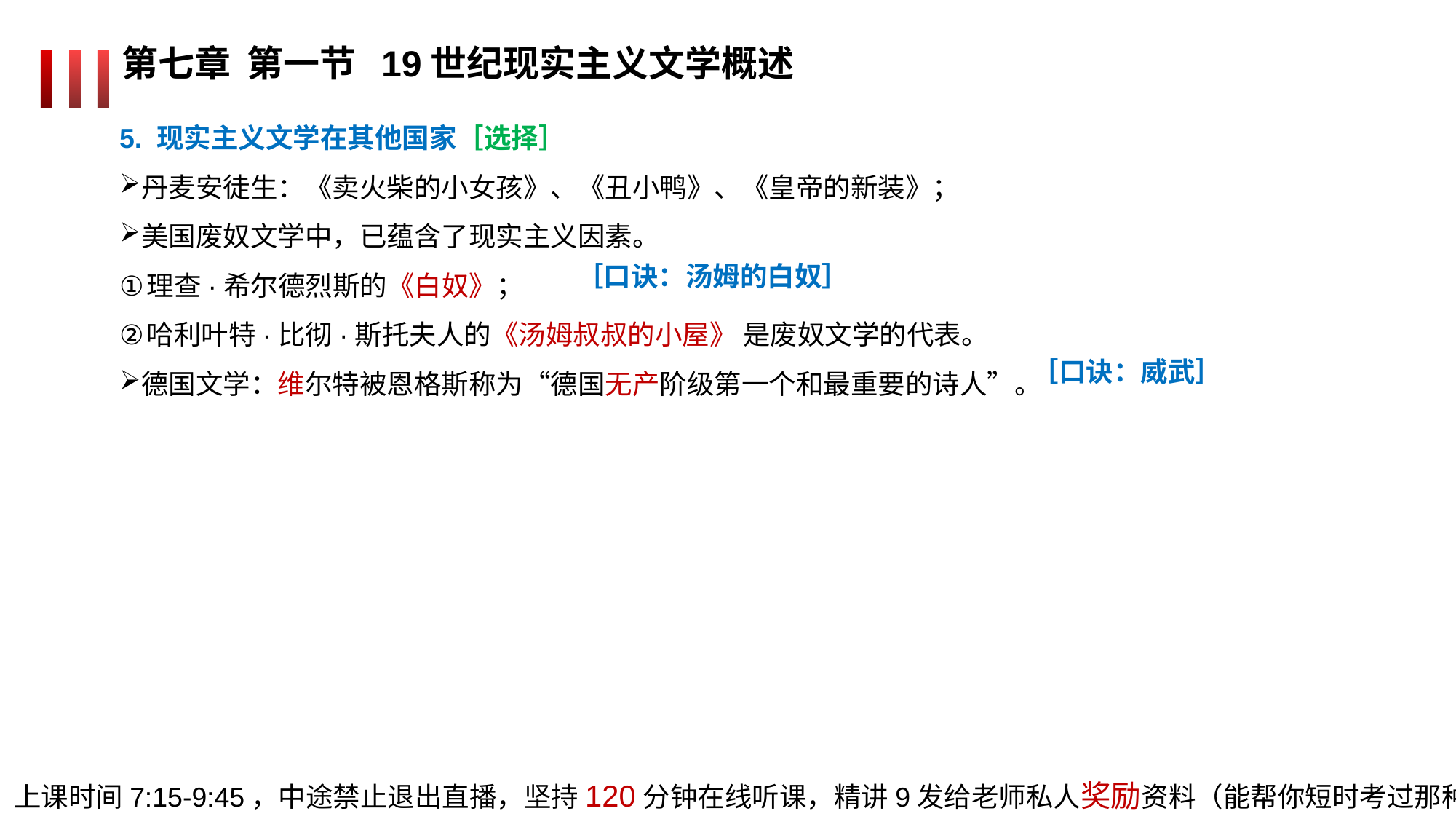

第七章  第一节  19世纪现实主义文学概述
5. 现实主义文学在其他国家［选择］
丹麦安徒生：《卖火柴的小女孩》、《丑小鸭》、《皇帝的新装》；
美国废奴文学中，已蕴含了现实主义因素。
理查·希尔德烈斯的《白奴》；
哈利叶特·比彻·斯托夫人的《汤姆叔叔的小屋》 是废奴文学的代表。
德国文学：维尔特被恩格斯称为“德国无产阶级第一个和最重要的诗人”。
［口诀：汤姆的白奴］
［口诀：威武］